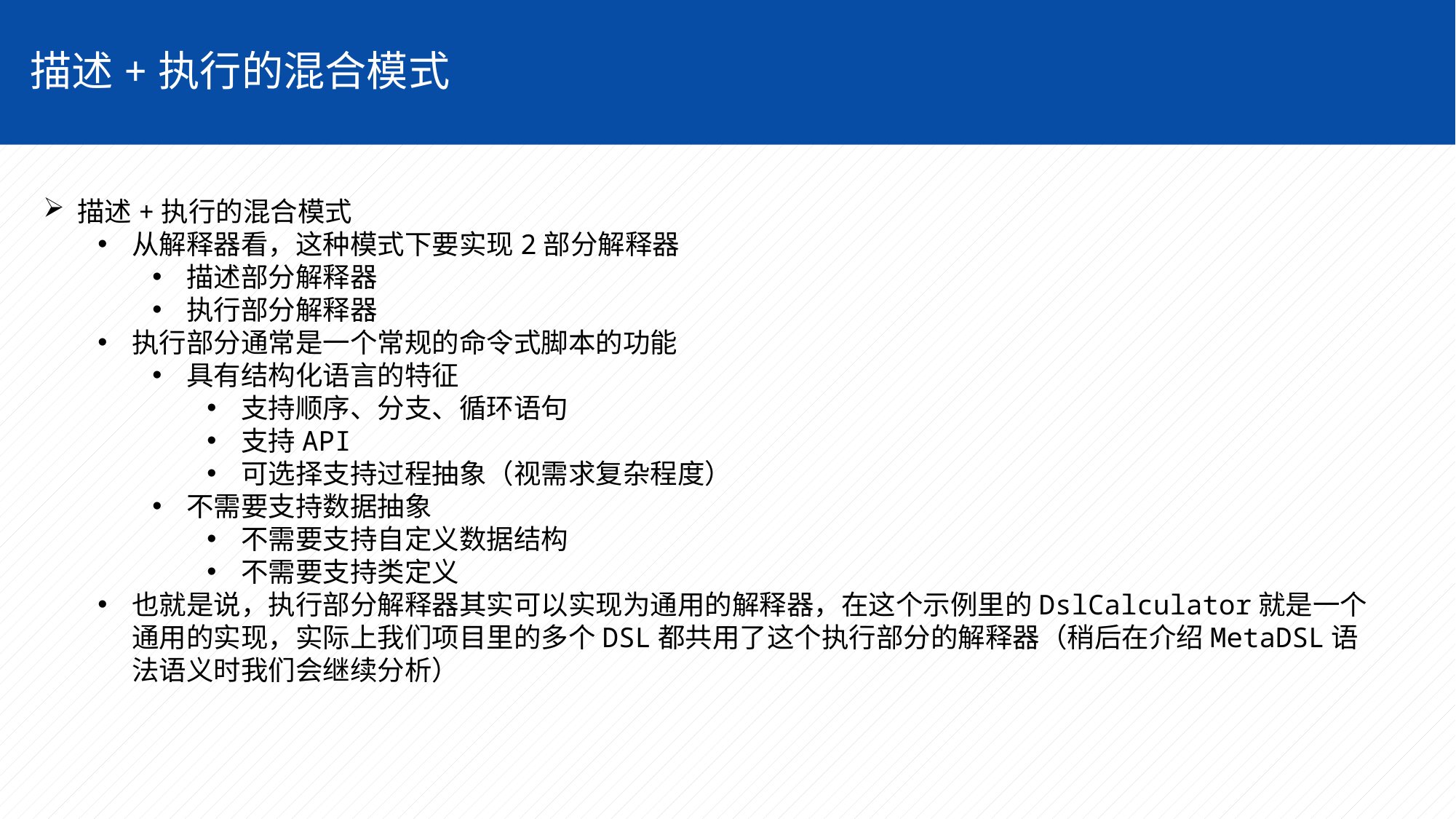

描述+执行的混合模式
描述+执行的混合模式
从解释器看，这种模式下要实现2部分解释器
描述部分解释器
执行部分解释器
执行部分通常是一个常规的命令式脚本的功能
具有结构化语言的特征
支持顺序、分支、循环语句
支持API
可选择支持过程抽象（视需求复杂程度）
不需要支持数据抽象
不需要支持自定义数据结构
不需要支持类定义
也就是说，执行部分解释器其实可以实现为通用的解释器，在这个示例里的DslCalculator就是一个通用的实现，实际上我们项目里的多个DSL都共用了这个执行部分的解释器（稍后在介绍MetaDSL语法语义时我们会继续分析）